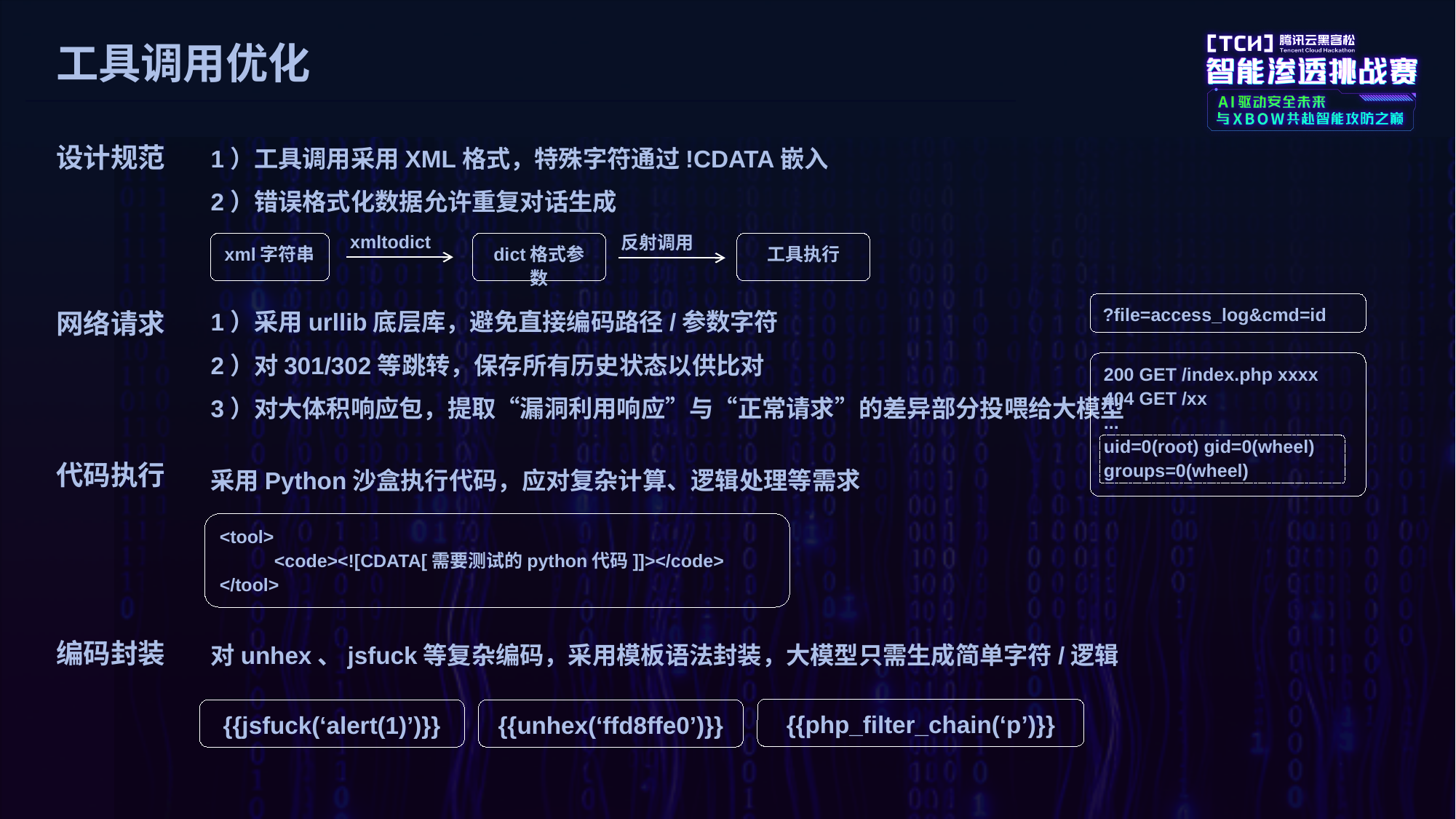

工具调用优化
1）工具调用采用XML格式，特殊字符通过!CDATA嵌入
2）错误格式化数据允许重复对话生成
设计规范
xmltodict
反射调用
xml字符串
dict格式参数
工具执行
1）采用urllib底层库，避免直接编码路径/参数字符
2）对301/302等跳转，保存所有历史状态以供比对
3）对大体积响应包，提取“漏洞利用响应”与“正常请求”的差异部分投喂给大模型
?file=access_log&cmd=id
网络请求
200 GET /index.php xxxx
404 GET /xx
...
uid=0(root) gid=0(wheel) groups=0(wheel)

采用Python沙盒执行代码，应对复杂计算、逻辑处理等需求
代码执行
<tool>
<code><![CDATA[需要测试的python代码]]></code>
</tool>
对unhex、jsfuck等复杂编码，采用模板语法封装，大模型只需生成简单字符/逻辑
编码封装
{{php_filter_chain(‘p’)}}
{{jsfuck(‘alert(1)’)}}
{{unhex(‘ffd8ffe0’)}}